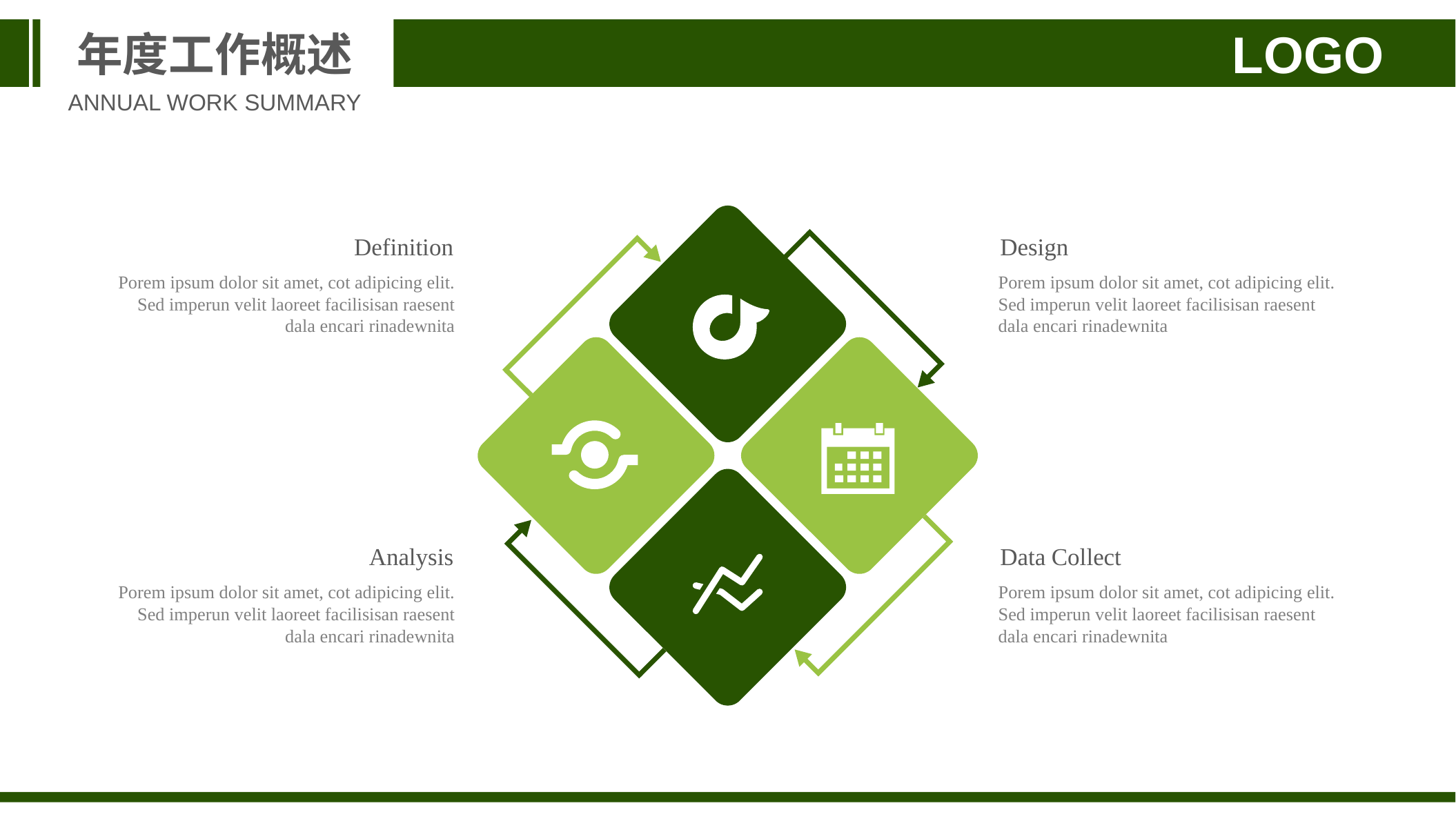

年度工作概述
LOGO
ANNUAL WORK SUMMARY

Definition
Porem ipsum dolor sit amet, cot adipicing elit. Sed imperun velit laoreet facilisisan raesent dala encari rinadewnita
Design
Porem ipsum dolor sit amet, cot adipicing elit. Sed imperun velit laoreet facilisisan raesent dala encari rinadewnita

Analysis
Porem ipsum dolor sit amet, cot adipicing elit. Sed imperun velit laoreet facilisisan raesent dala encari rinadewnita
Data Collect
Porem ipsum dolor sit amet, cot adipicing elit. Sed imperun velit laoreet facilisisan raesent dala encari rinadewnita